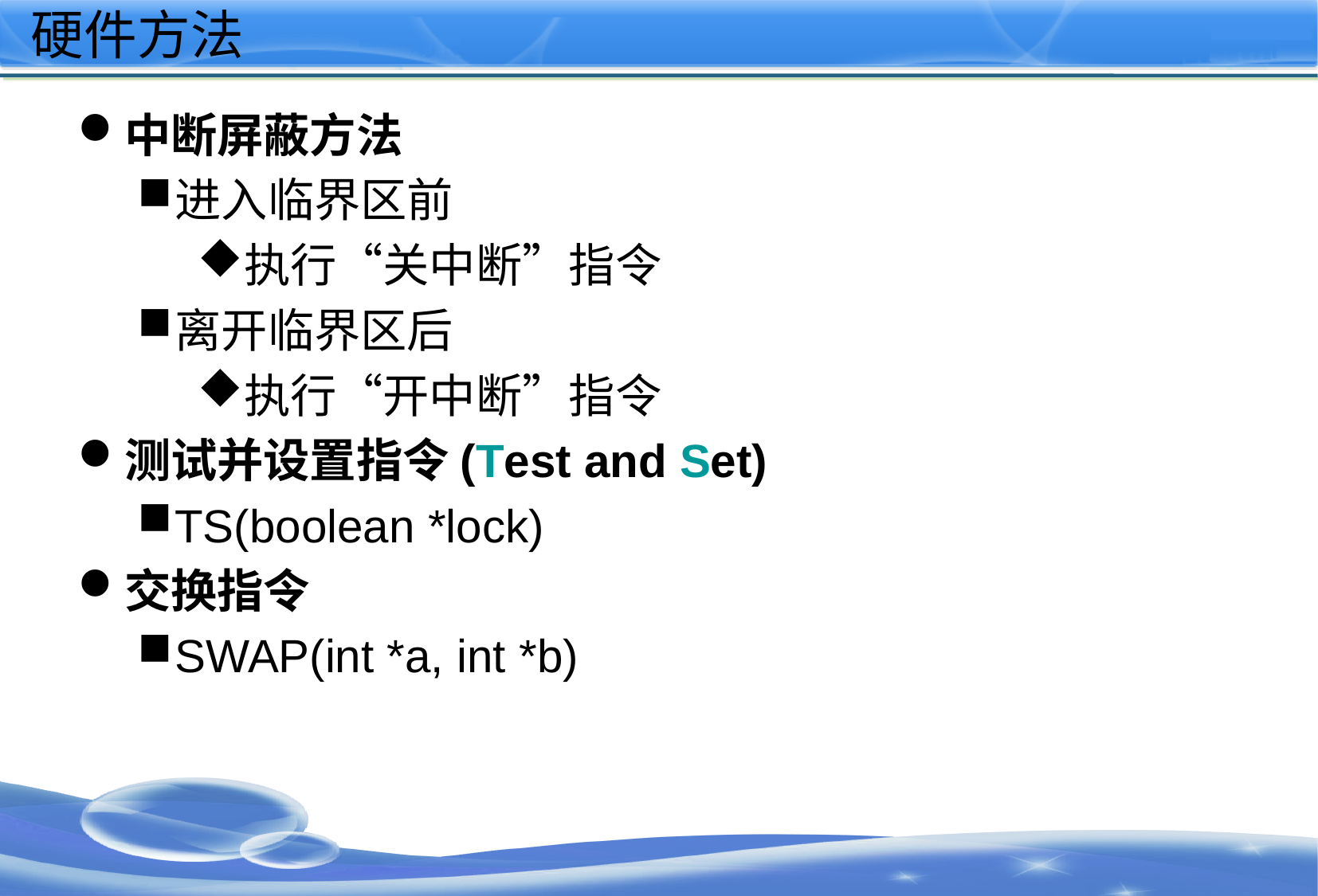

# 硬件方法
中断屏蔽方法
进入临界区前
执行“关中断”指令
离开临界区后
执行“开中断”指令
测试并设置指令(Test and Set)
TS(boolean *lock)
交换指令
SWAP(int *a, int *b)